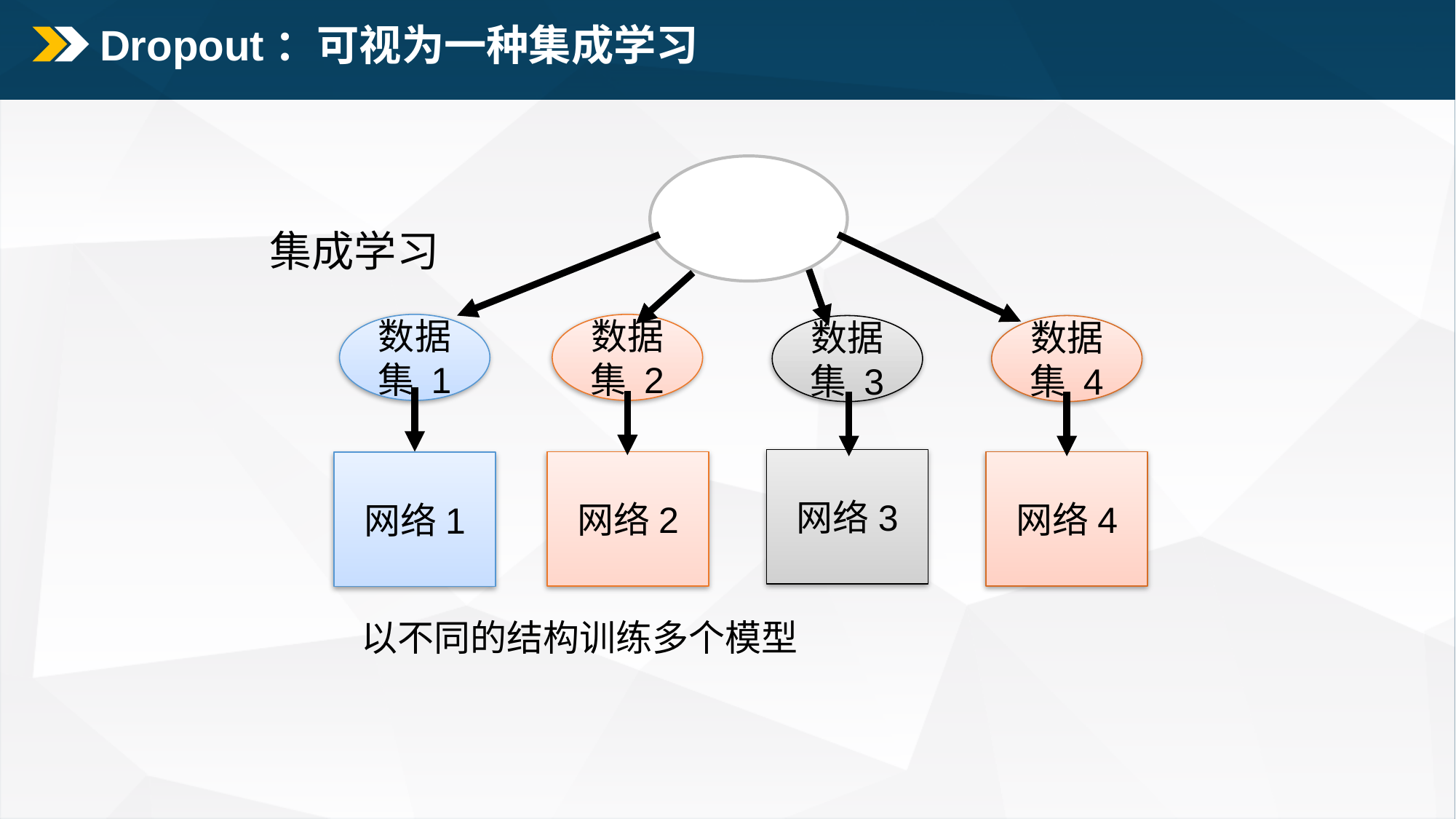

# Dropout：可视为一种集成学习

Training Set
集成学习
数据集 1
数据集 2
数据集 3
数据集 4
网络3
网络2
网络4
网络1
以不同的结构训练多个模型